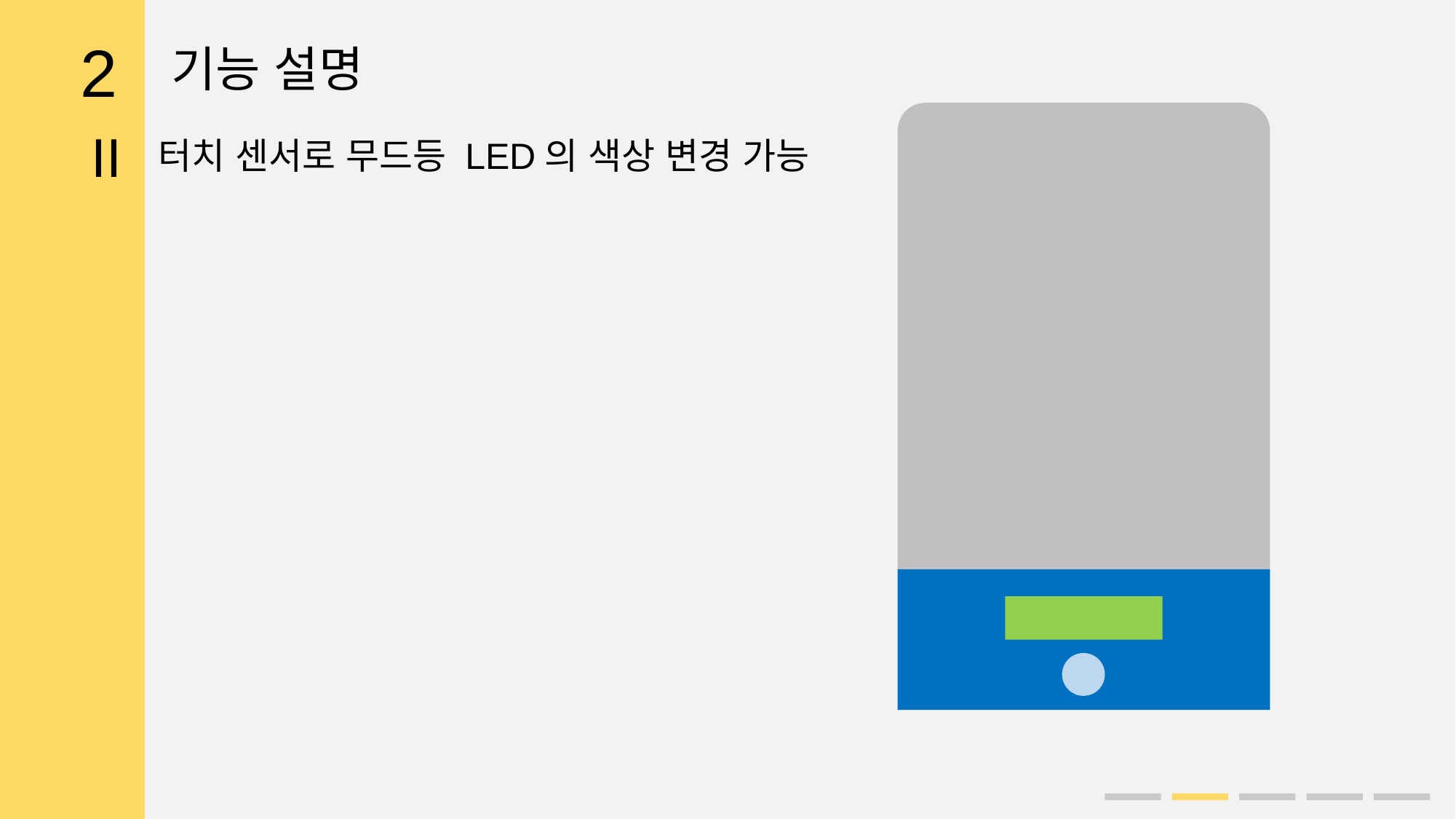

2
기능 설명

II
터치 센서로 무드등 LED의 색상 변경 가능